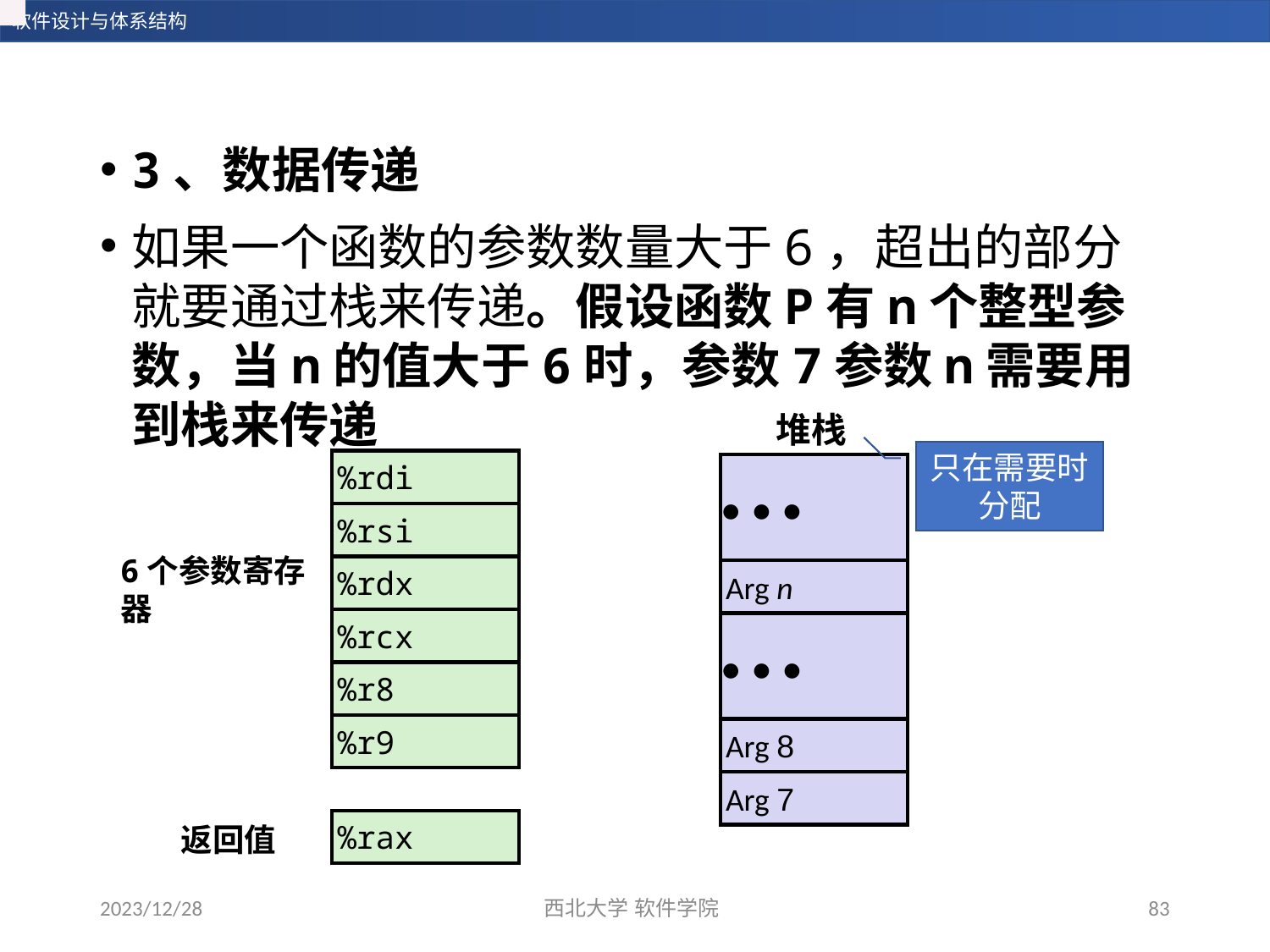

3、数据传递
如果一个函数的参数数量大于6，超出的部分就要通过栈来传递。假设函数P有n个整型参数，当n的值大于6时，参数7参数n需要用到栈来传递

堆栈
只在需要时分配
%rdi
%rsi
%rdx
%rcx
%r8
%r9
%rax
• • •
Arg n
• • •
Arg 8
Arg 7
6个参数寄存器
返回值
2023/12/28
西北大学 软件学院
83